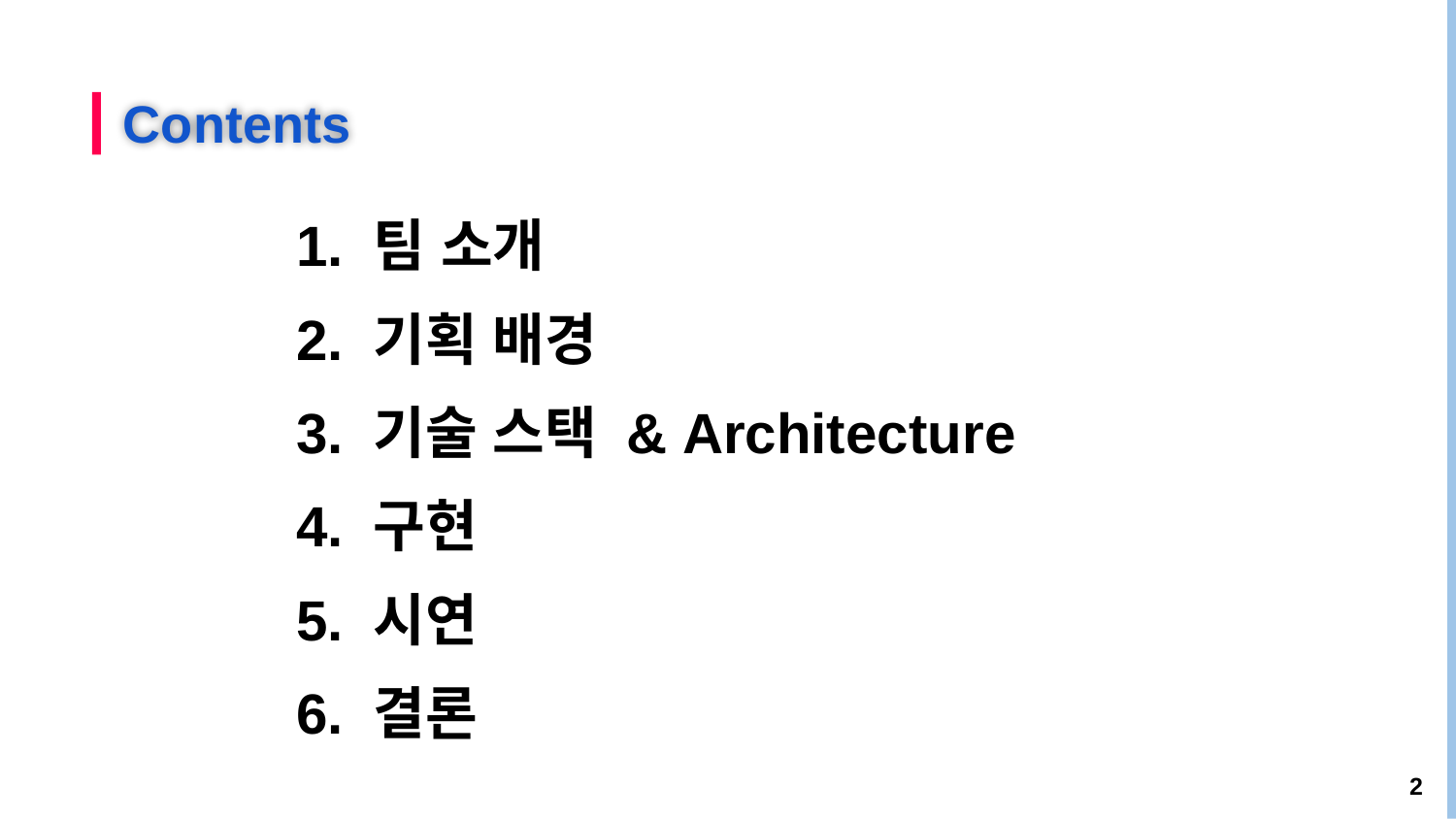

# Contents
1. 팀 소개
2. 기획 배경
3. 기술 스택 & Architecture
4. 구현
5. 시연
6. 결론
2